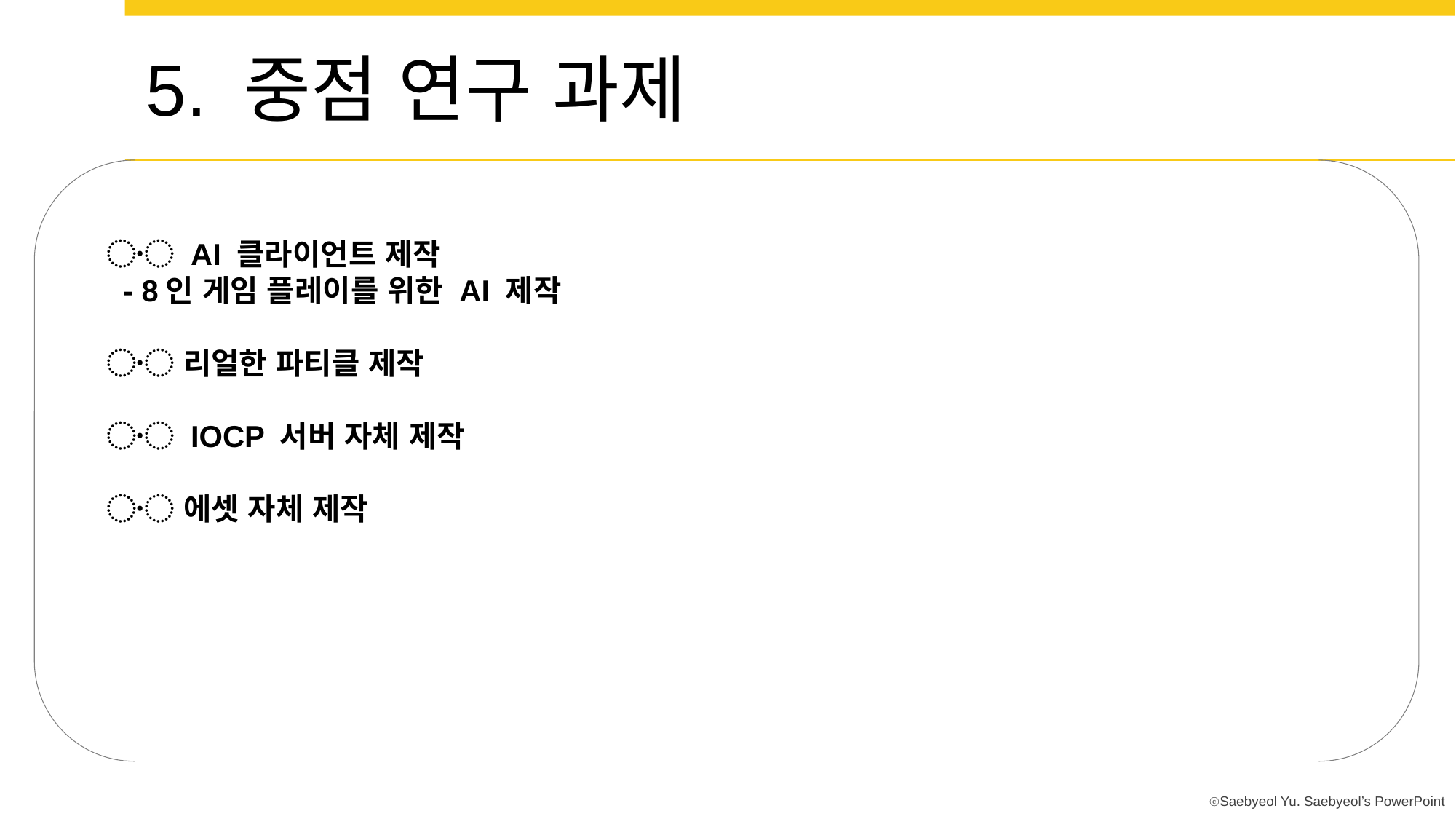

5. 중점 연구 과제

〮 AI 클라이언트 제작
  - 8인 게임 플레이를 위한 AI 제작

〮 리얼한 파티클 제작

〮 IOCP 서버 자체 제작

〮 에셋 자체 제작